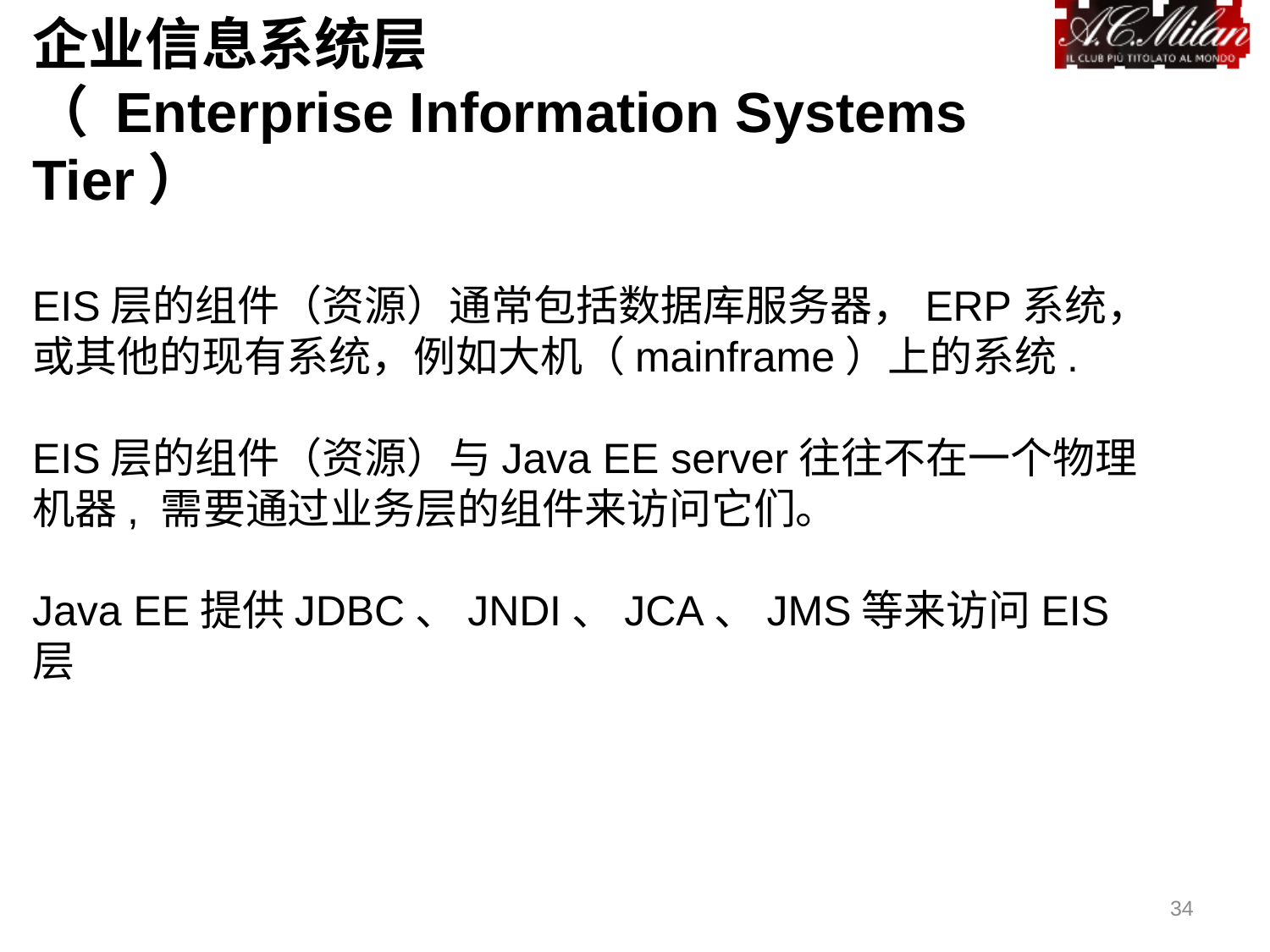

企业信息系统层
（ Enterprise Information Systems Tier）

EIS层的组件（资源）通常包括数据库服务器，ERP系统，或其他的现有系统，例如大机（mainframe）上的系统.

EIS层的组件（资源）与Java EE server往往不在一个物理机器, 需要通过业务层的组件来访问它们。

Java EE提供JDBC、JNDI、JCA、JMS等来访问EIS层
34